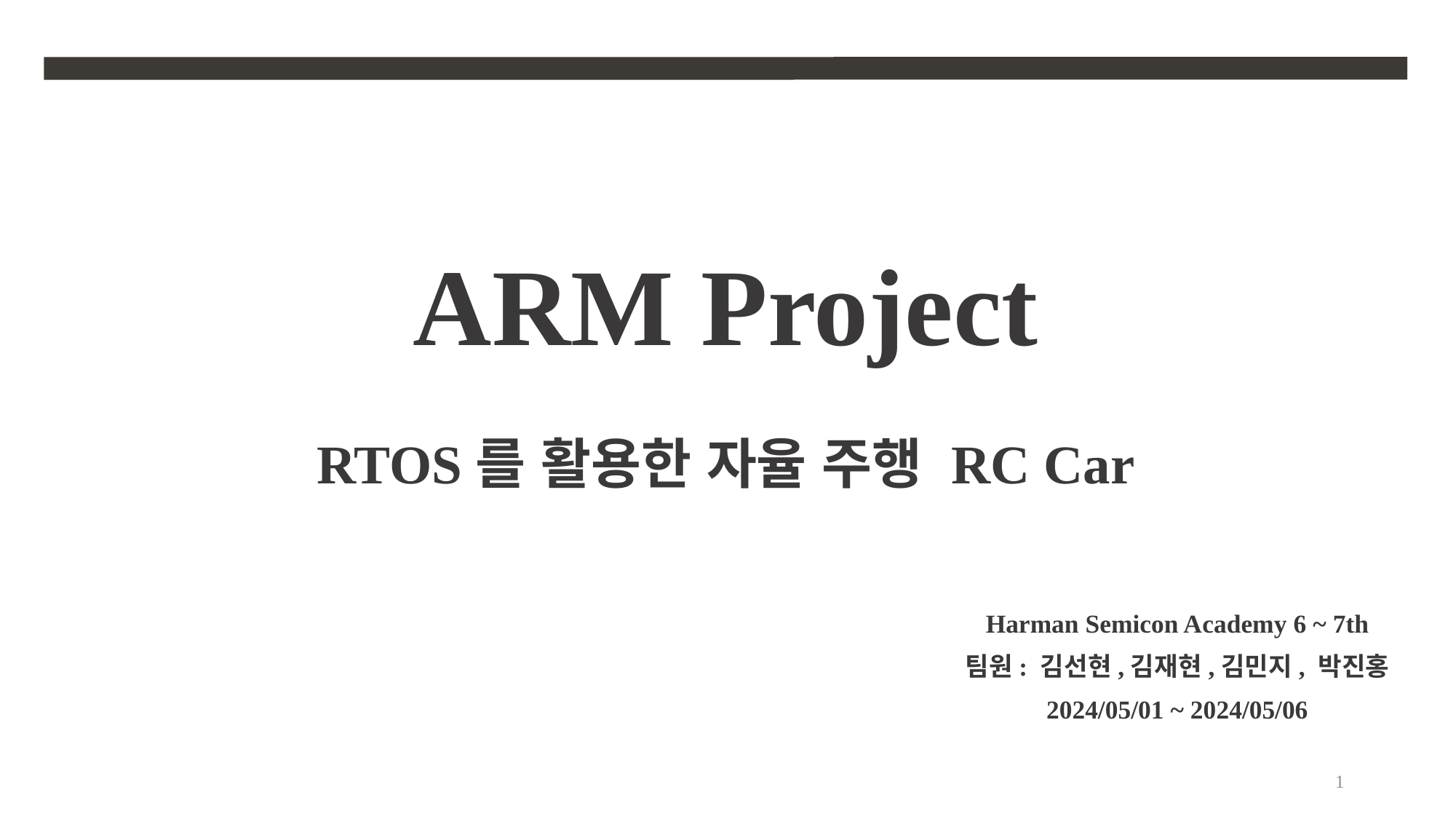

ARM Project

RTOS를 활용한 자율 주행 RC Car
Harman Semicon Academy 6 ~ 7th
팀원: 김선현,김재현,김민지, 박진홍
2024/05/01 ~ 2024/05/06
1